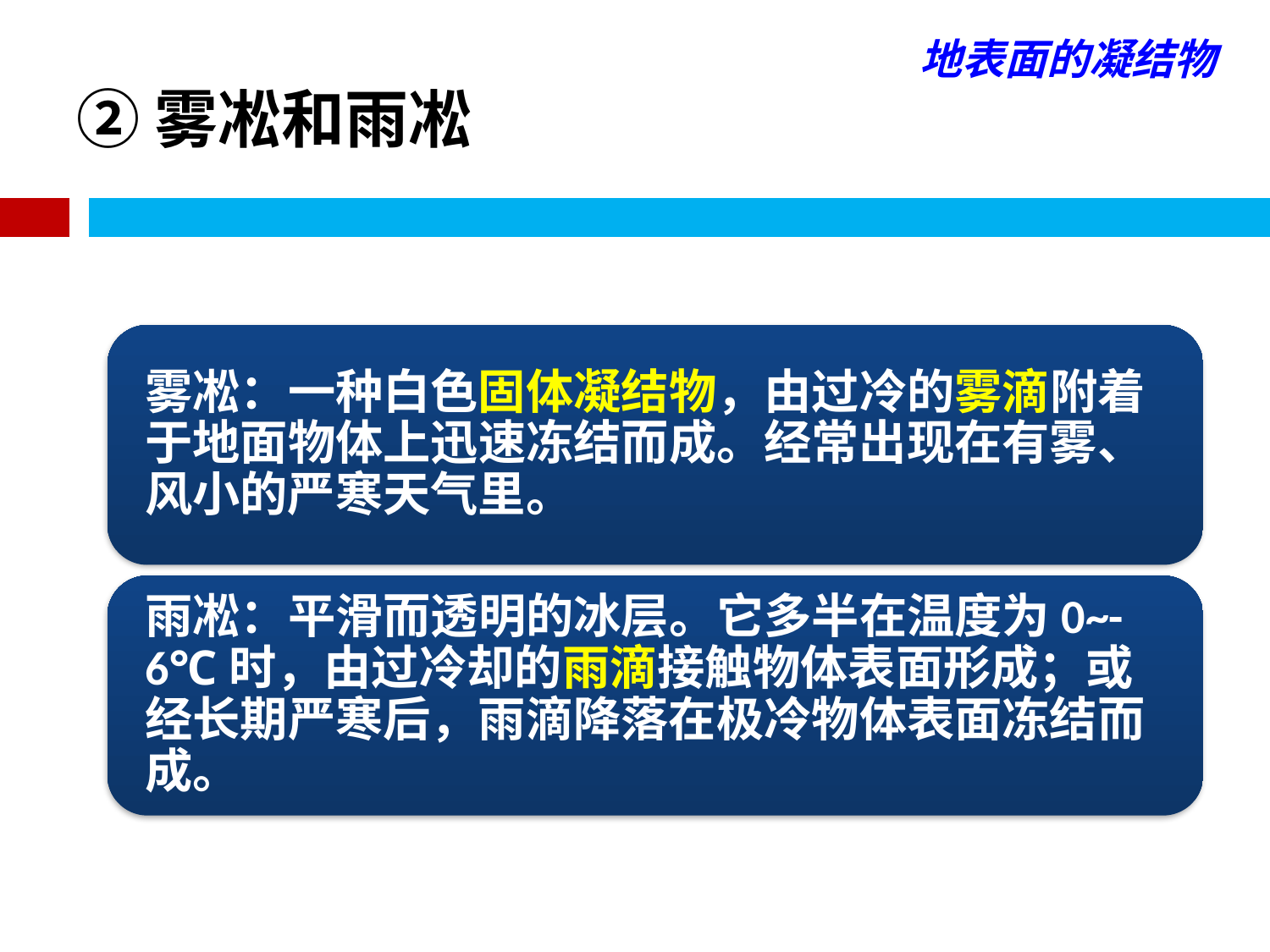

地表面的凝结物
# ②雾凇和雨凇
雾凇：一种白色固体凝结物，由过冷的雾滴附着于地面物体上迅速冻结而成。经常出现在有雾、风小的严寒天气里。
雨凇：平滑而透明的冰层。它多半在温度为0~-6℃时，由过冷却的雨滴接触物体表面形成；或经长期严寒后，雨滴降落在极冷物体表面冻结而成。